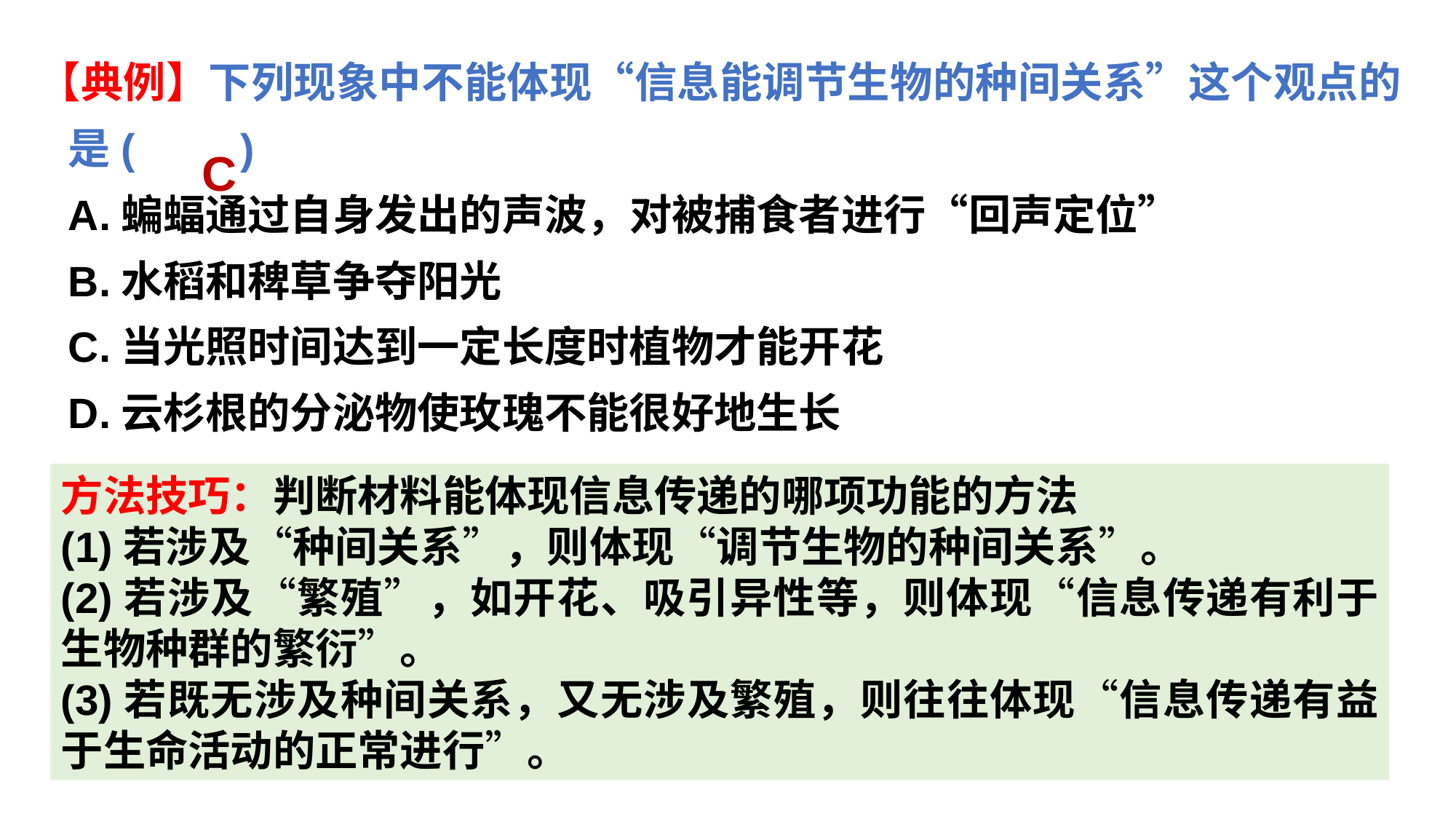

【典例】下列现象中不能体现“信息能调节生物的种间关系”这个观点的是(　　)
	A.蝙蝠通过自身发出的声波，对被捕食者进行“回声定位”
	B.水稻和稗草争夺阳光
	C.当光照时间达到一定长度时植物才能开花
	D.云杉根的分泌物使玫瑰不能很好地生长
C
方法技巧：判断材料能体现信息传递的哪项功能的方法
(1)若涉及“种间关系”，则体现“调节生物的种间关系”。
(2)若涉及“繁殖”，如开花、吸引异性等，则体现“信息传递有利于生物种群的繁衍”。
(3)若既无涉及种间关系，又无涉及繁殖，则往往体现“信息传递有益于生命活动的正常进行”。